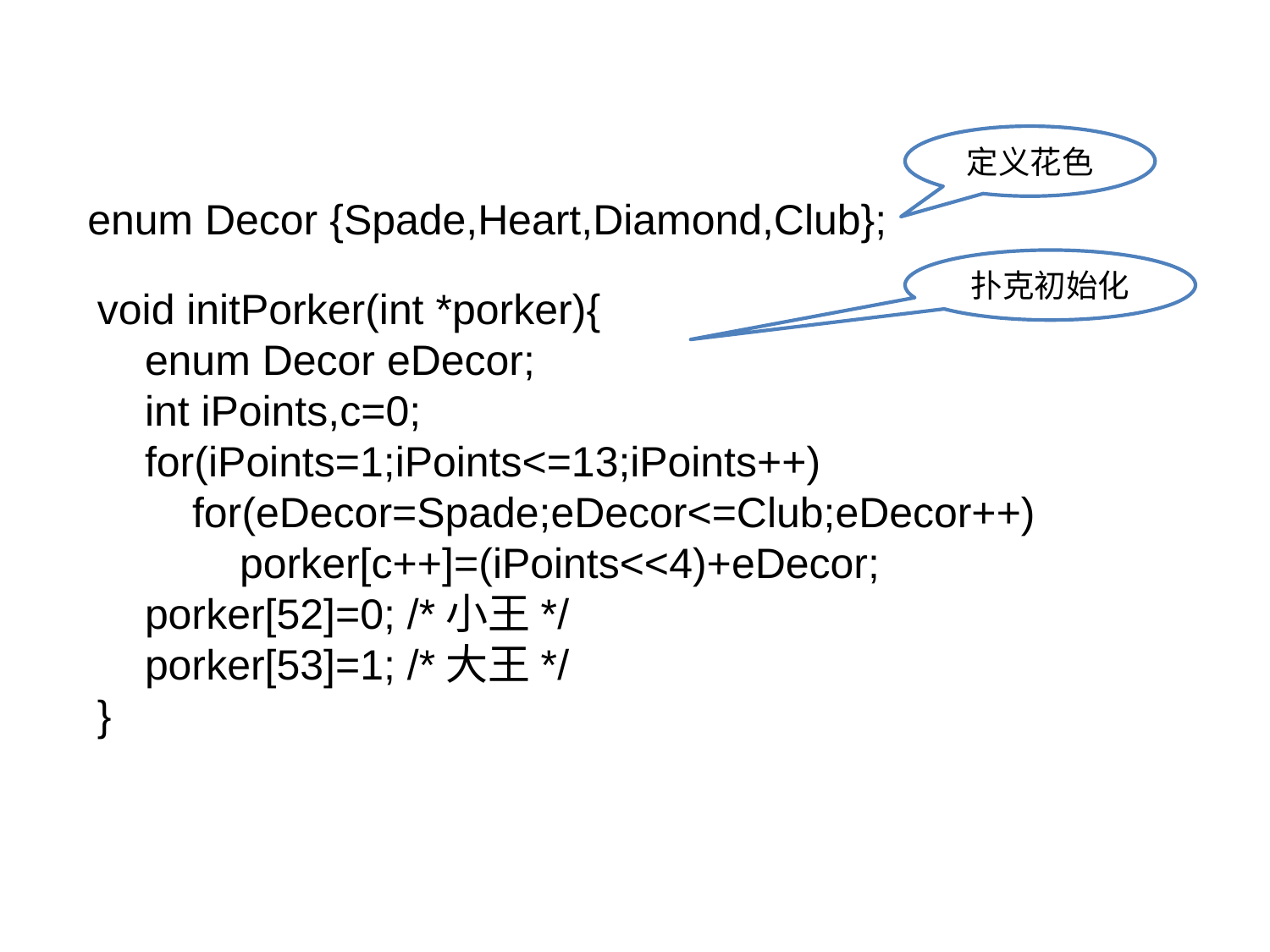

定义花色
enum Decor {Spade,Heart,Diamond,Club};
扑克初始化
void initPorker(int *porker){
    enum Decor eDecor;
    int iPoints,c=0;
    for(iPoints=1;iPoints<=13;iPoints++)
        for(eDecor=Spade;eDecor<=Club;eDecor++)
            porker[c++]=(iPoints<<4)+eDecor;
    porker[52]=0; /*小王*/
    porker[53]=1; /*大王*/
}